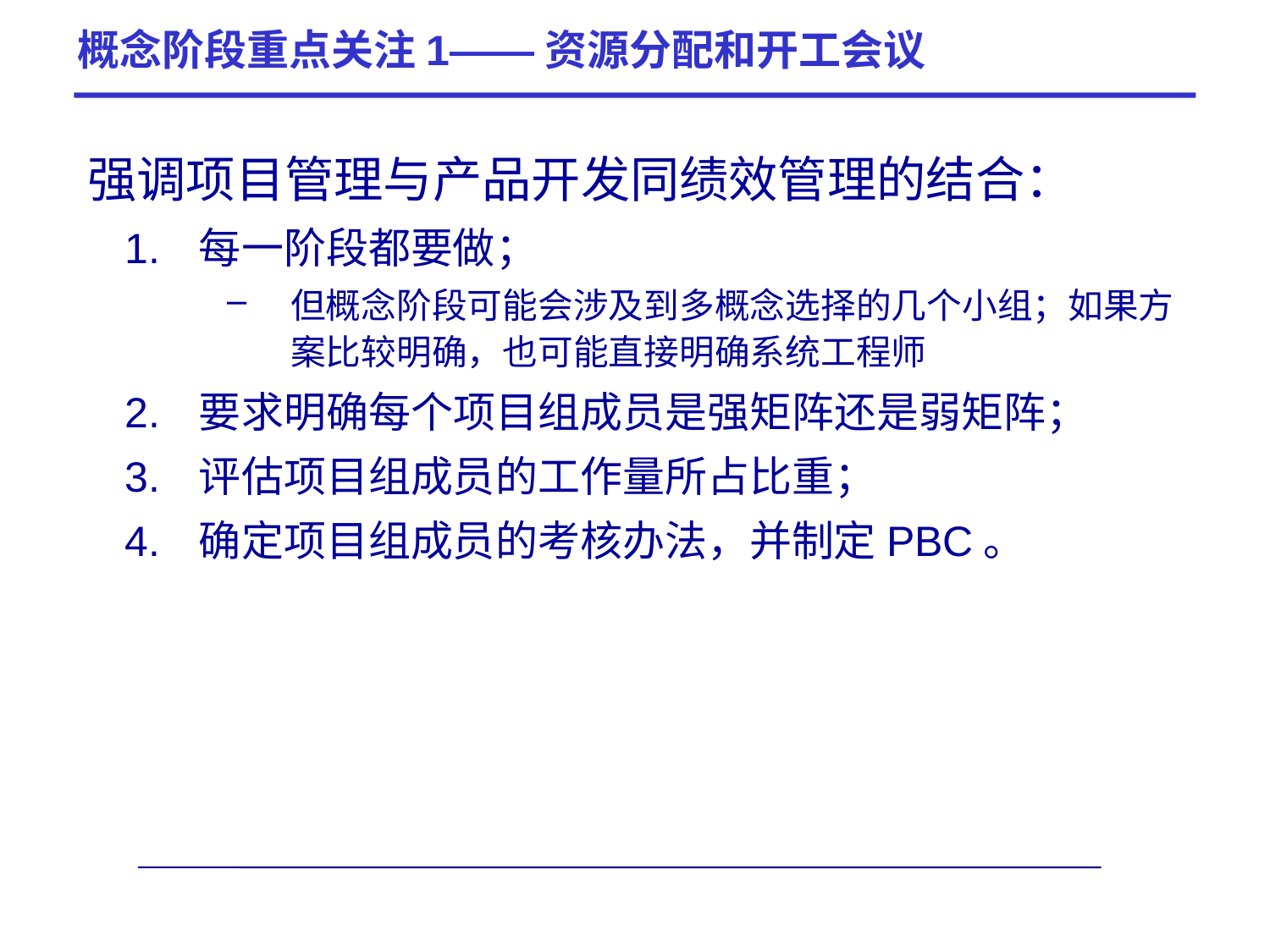

# 概念阶段重点关注1——资源分配和开工会议
强调项目管理与产品开发同绩效管理的结合：
每一阶段都要做；
但概念阶段可能会涉及到多概念选择的几个小组；如果方案比较明确，也可能直接明确系统工程师
要求明确每个项目组成员是强矩阵还是弱矩阵；
评估项目组成员的工作量所占比重；
确定项目组成员的考核办法，并制定PBC。